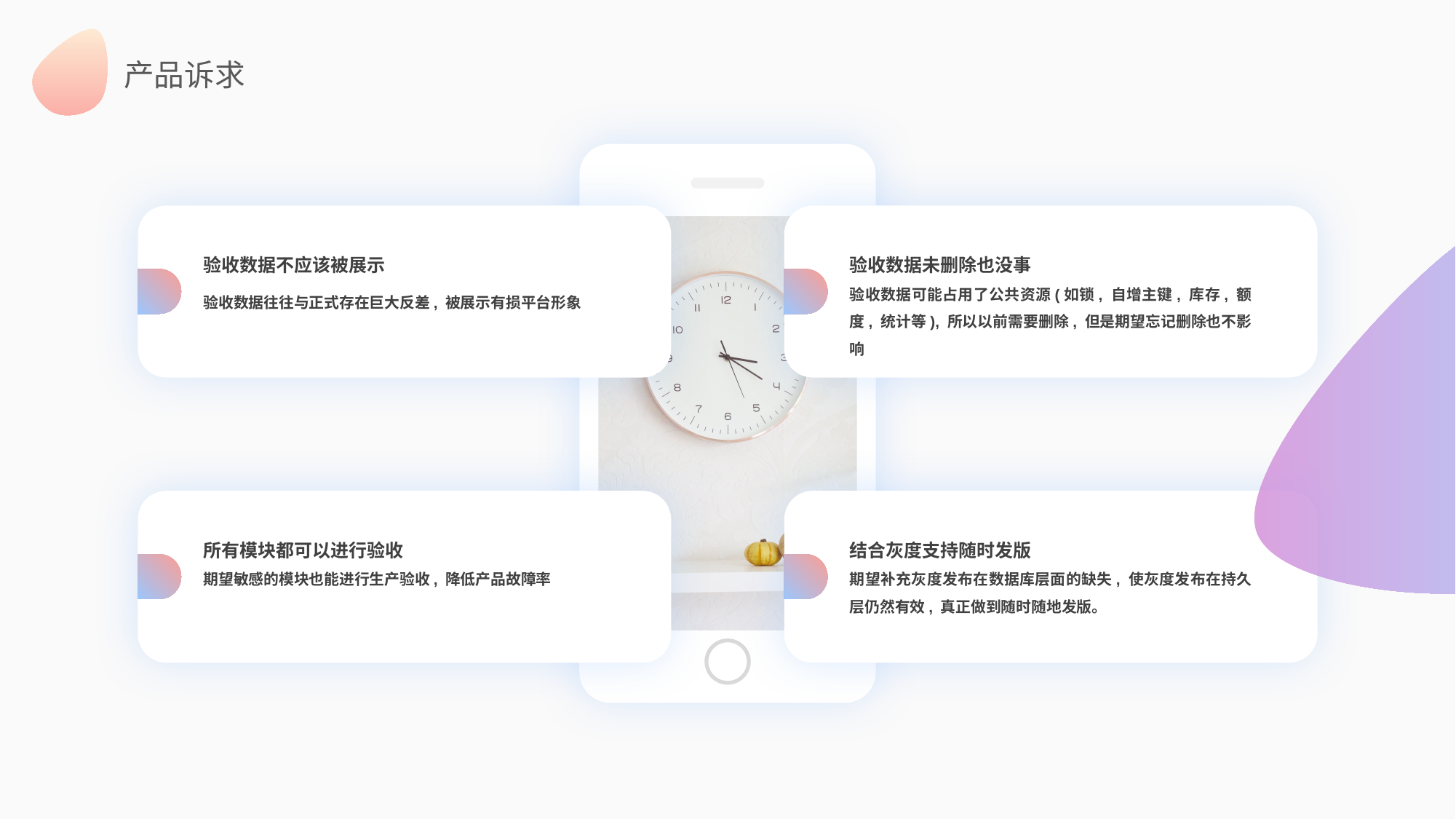

产品诉求

验收数据不应该被展示

验收数据往往与正式存在巨大反差, 被展示有损平台形象

验收数据未删除也没事
验收数据可能占用了公共资源(如锁, 自增主键, 库存, 额度, 统计等), 所以以前需要删除, 但是期望忘记删除也不影响

所有模块都可以进行验收
期望敏感的模块也能进行生产验收, 降低产品故障率

结合灰度支持随时发版
期望补充灰度发布在数据库层面的缺失, 使灰度发布在持久层仍然有效, 真正做到随时随地发版。